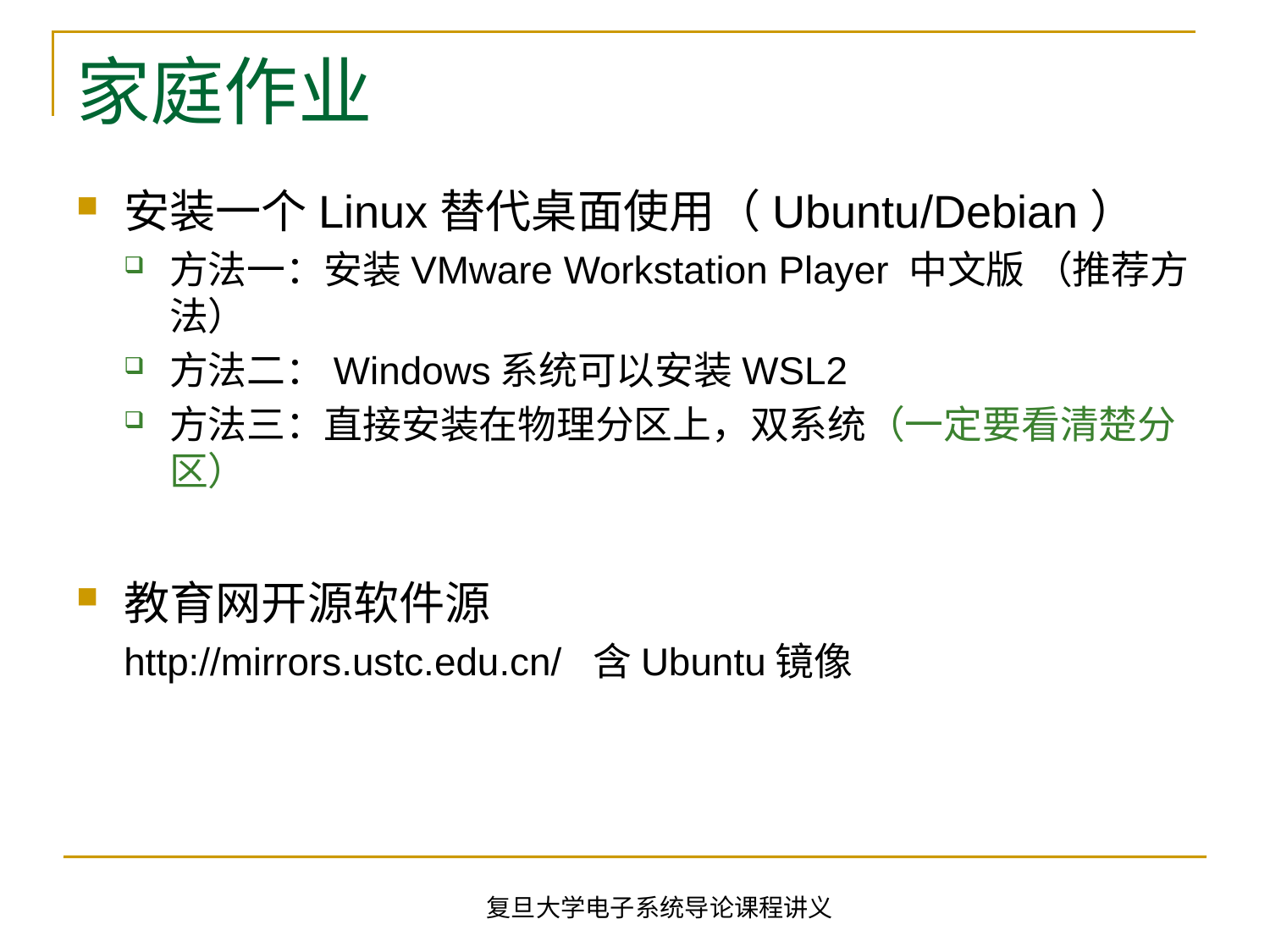

# 家庭作业
安装一个Linux替代桌面使用（Ubuntu/Debian）
方法一：安装VMware Workstation Player 中文版 （推荐方法）
方法二：Windows系统可以安装WSL2
方法三：直接安装在物理分区上，双系统（一定要看清楚分区）

教育网开源软件源
	http://mirrors.ustc.edu.cn/  含Ubuntu镜像